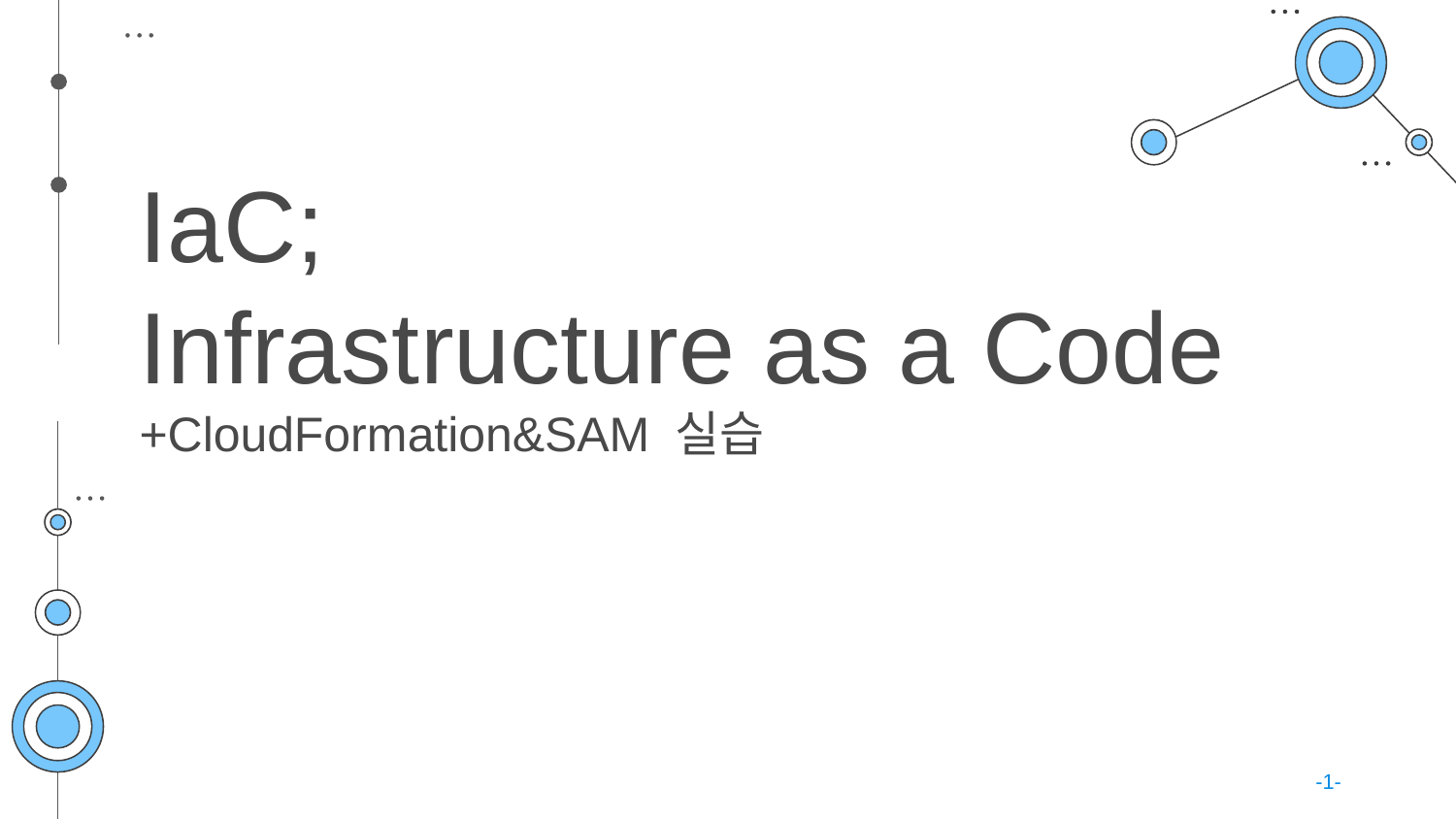

# IaC; Infrastructure as a Code +CloudFormation&SAM 실습
-1-